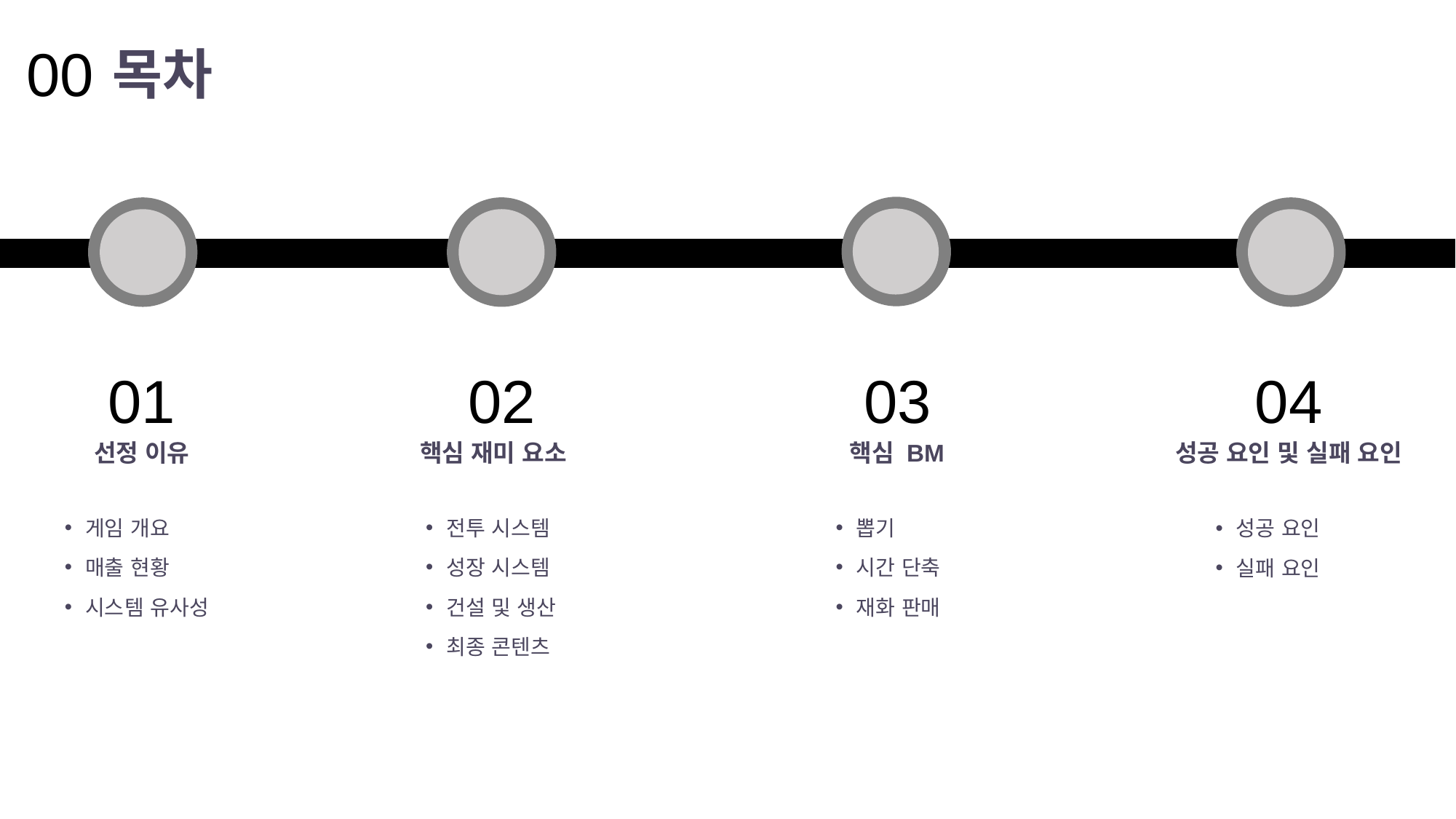

00
목차

02
03
04
01
핵심 재미 요소
핵심 BM
성공 요인 및 실패 요인
선정 이유
게임 개요
매출 현황
시스템 유사성
전투 시스템
성장 시스템
건설 및 생산
최종 콘텐츠
뽑기
시간 단축
재화 판매
성공 요인
실패 요인